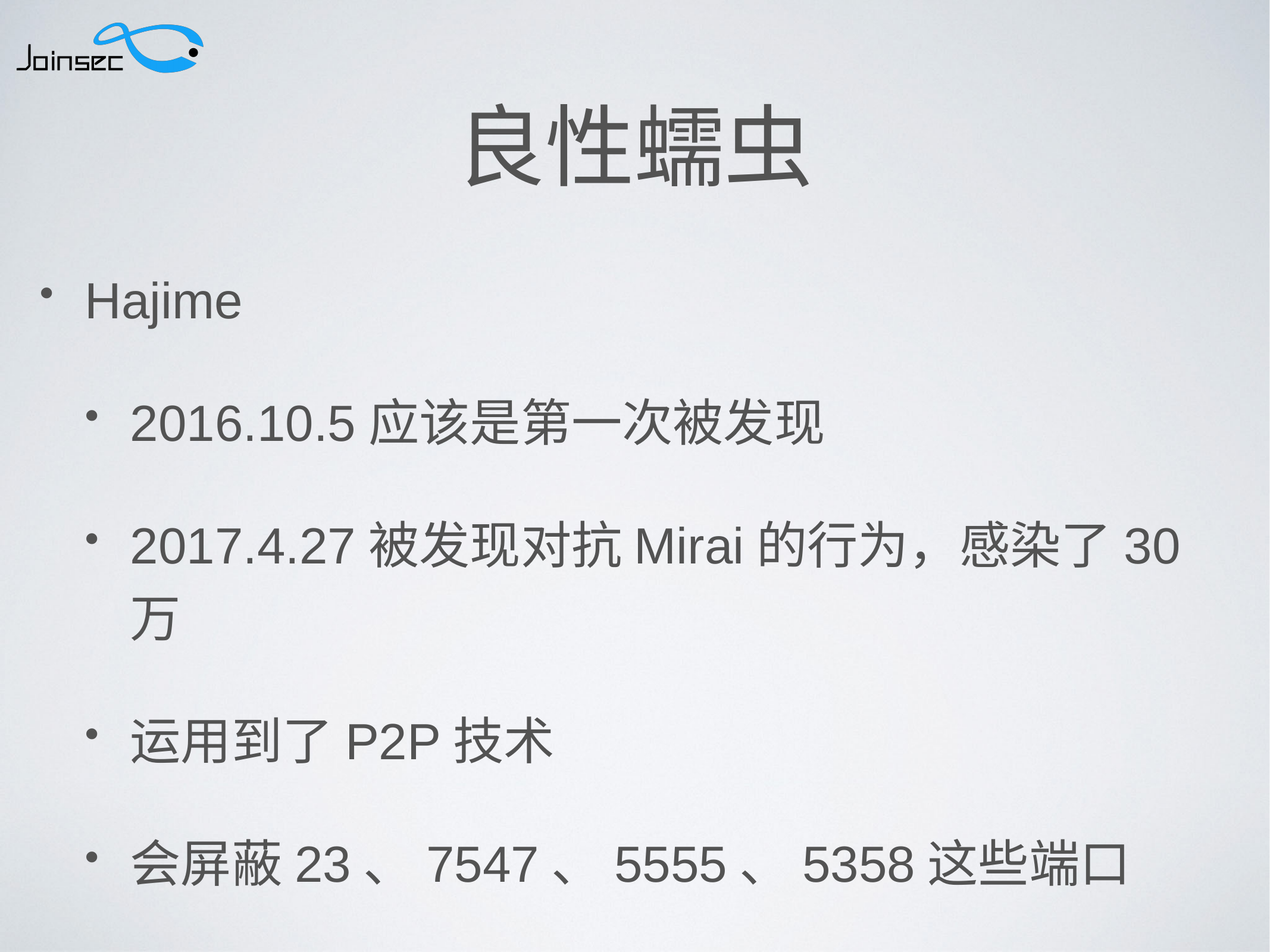

# 良性蠕虫
Hajime
2016.10.5应该是第一次被发现
2017.4.27被发现对抗Mirai的行为，感染了30万
运用到了P2P技术
会屏蔽23、7547、5555、5358这些端口